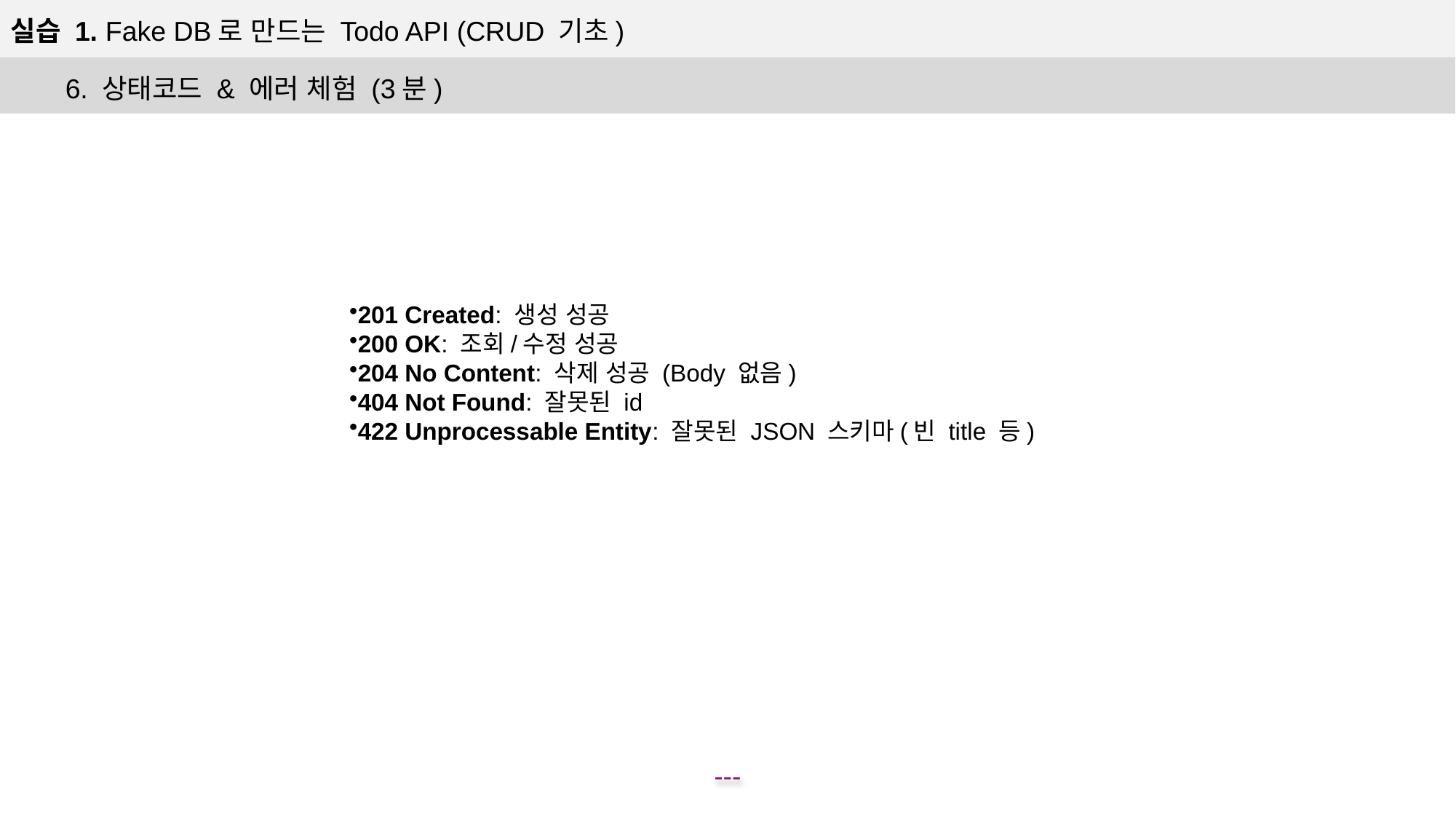

실습 1. Fake DB로 만드는 Todo API (CRUD 기초)
6. 상태코드 & 에러 체험 (3분)
201 Created: 생성 성공
200 OK: 조회/수정 성공
204 No Content: 삭제 성공 (Body 없음)
404 Not Found: 잘못된 id
422 Unprocessable Entity: 잘못된 JSON 스키마(빈 title 등)
---